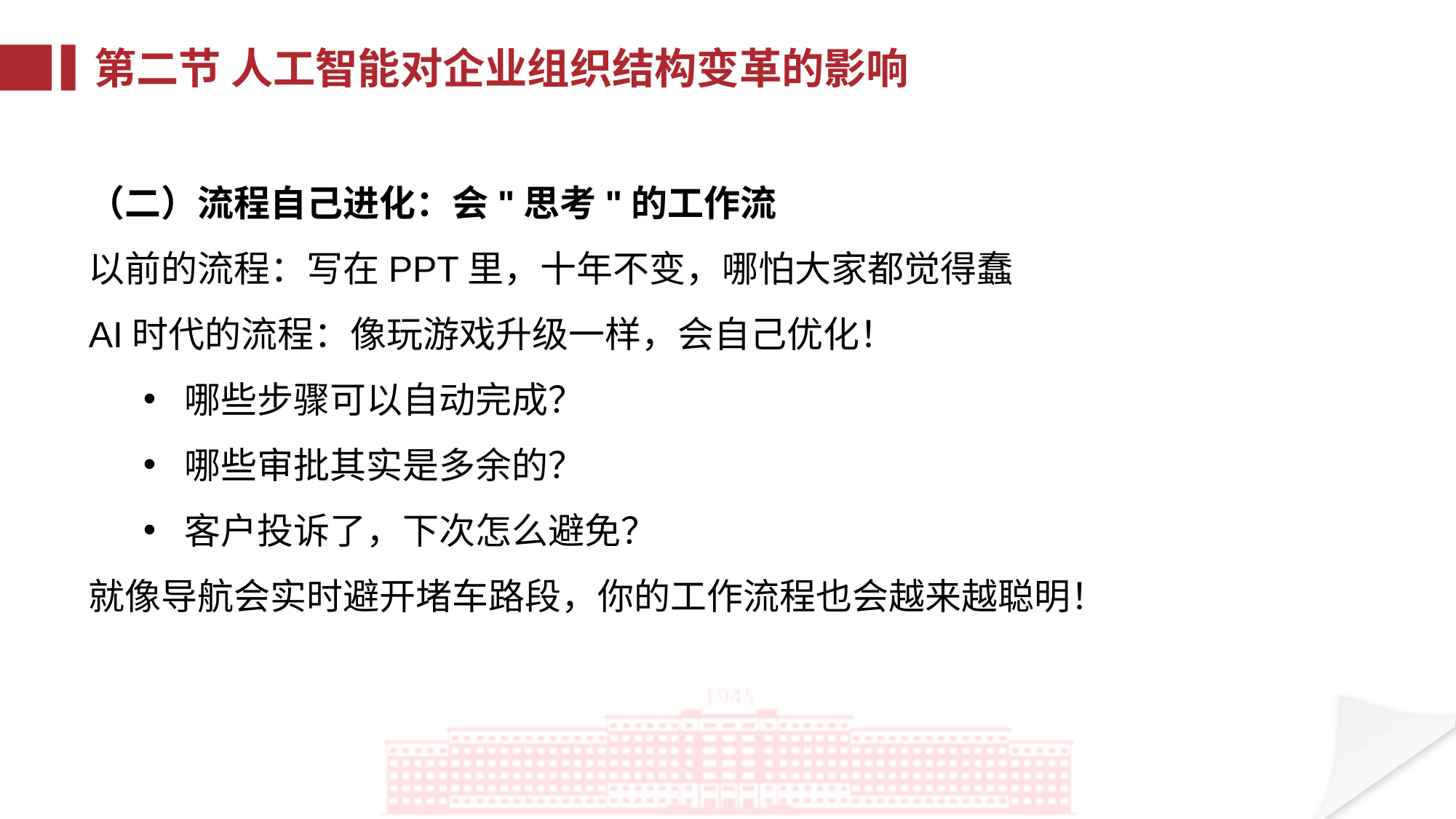

第二节 人工智能对企业组织结构变革的影响
（二）流程自己进化：会"思考"的工作流
以前的流程：写在PPT里，十年不变，哪怕大家都觉得蠢
AI时代的流程：像玩游戏升级一样，会自己优化！
哪些步骤可以自动完成？
哪些审批其实是多余的？
客户投诉了，下次怎么避免？
就像导航会实时避开堵车路段，你的工作流程也会越来越聪明！